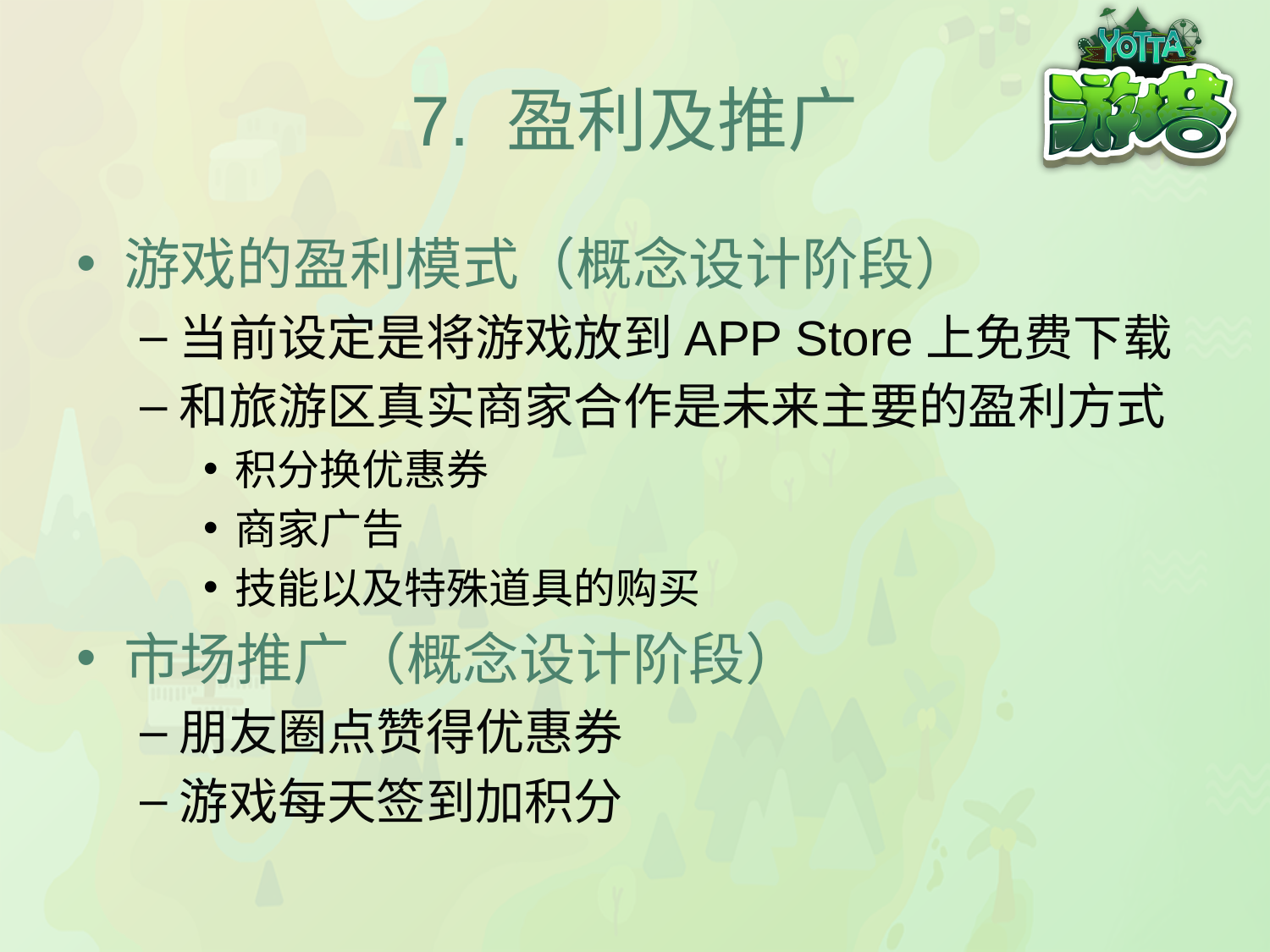

# 7. 盈利及推广
游戏的盈利模式（概念设计阶段）
当前设定是将游戏放到APP Store上免费下载
和旅游区真实商家合作是未来主要的盈利方式
积分换优惠券
商家广告
技能以及特殊道具的购买
市场推广（概念设计阶段）
朋友圈点赞得优惠券
游戏每天签到加积分